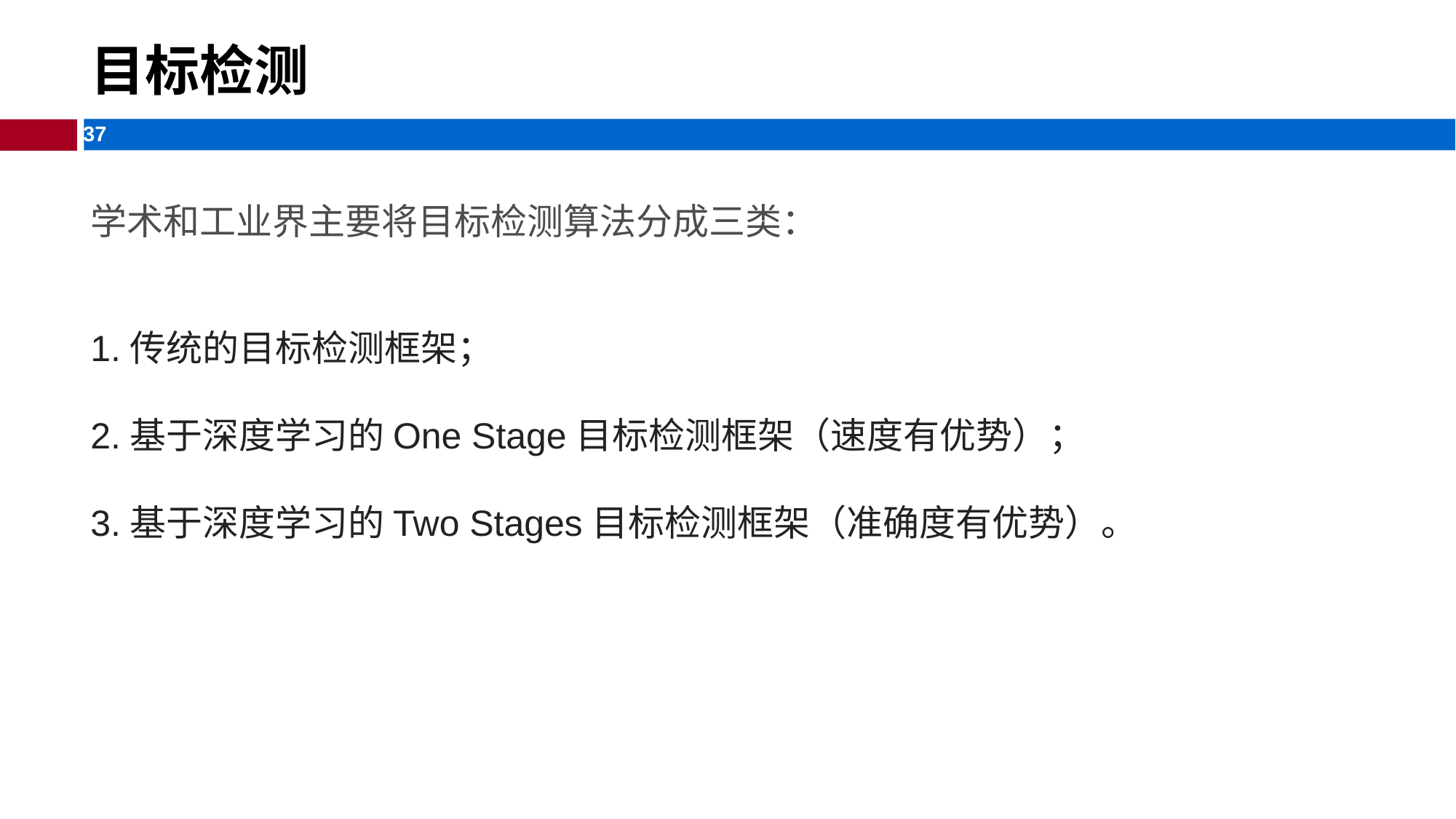

# 目标检测
学术和工业界主要将目标检测算法分成三类：
1.传统的目标检测框架；

2.基于深度学习的One Stage目标检测框架（速度有优势）；

3.基于深度学习的Two Stages目标检测框架（准确度有优势）。